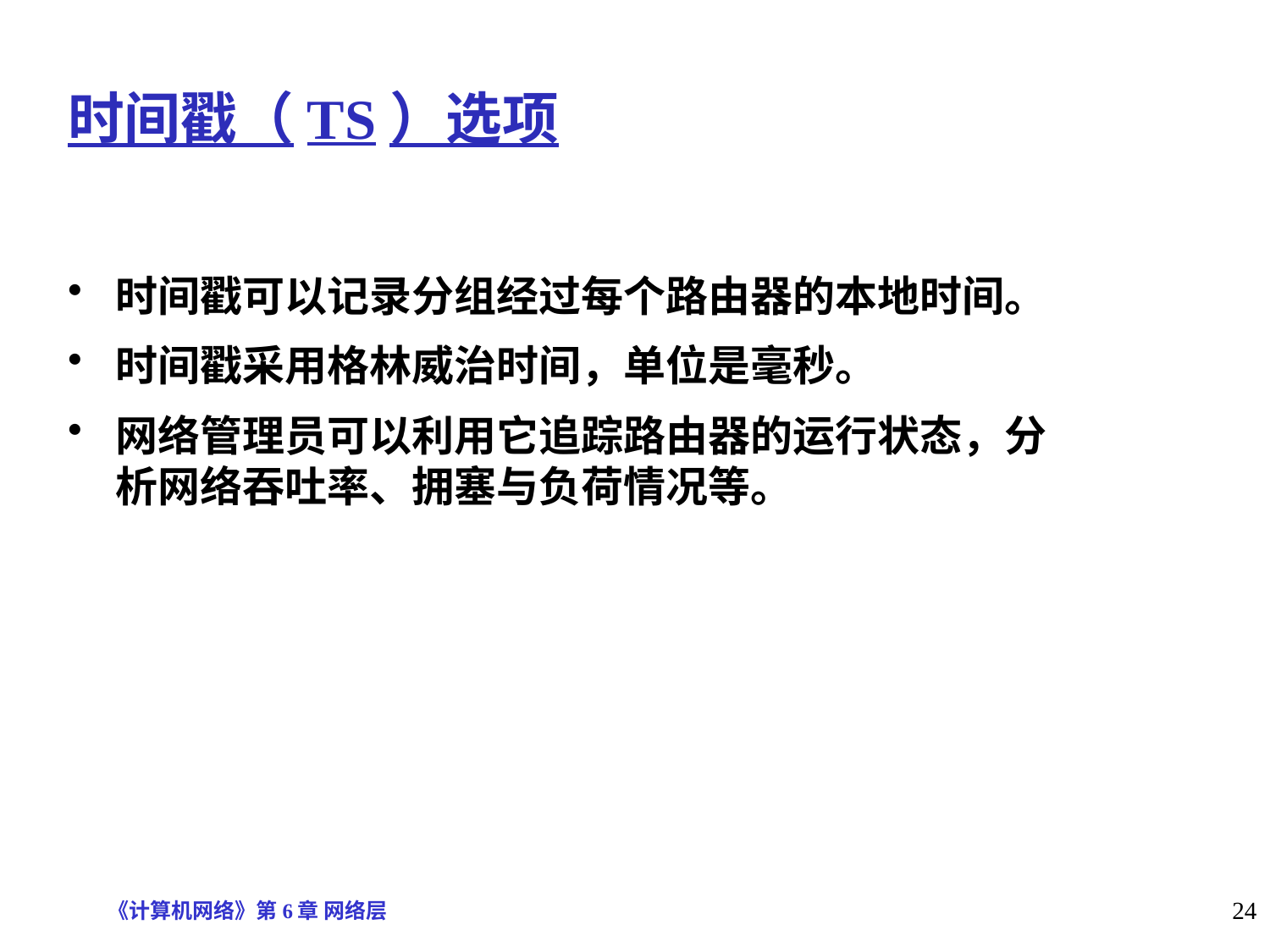

时间戳（TS）选项

时间戳可以记录分组经过每个路由器的本地时间。
时间戳采用格林威治时间，单位是毫秒。
网络管理员可以利用它追踪路由器的运行状态，分析网络吞吐率、拥塞与负荷情况等。

《计算机网络》第6章 网络层
24